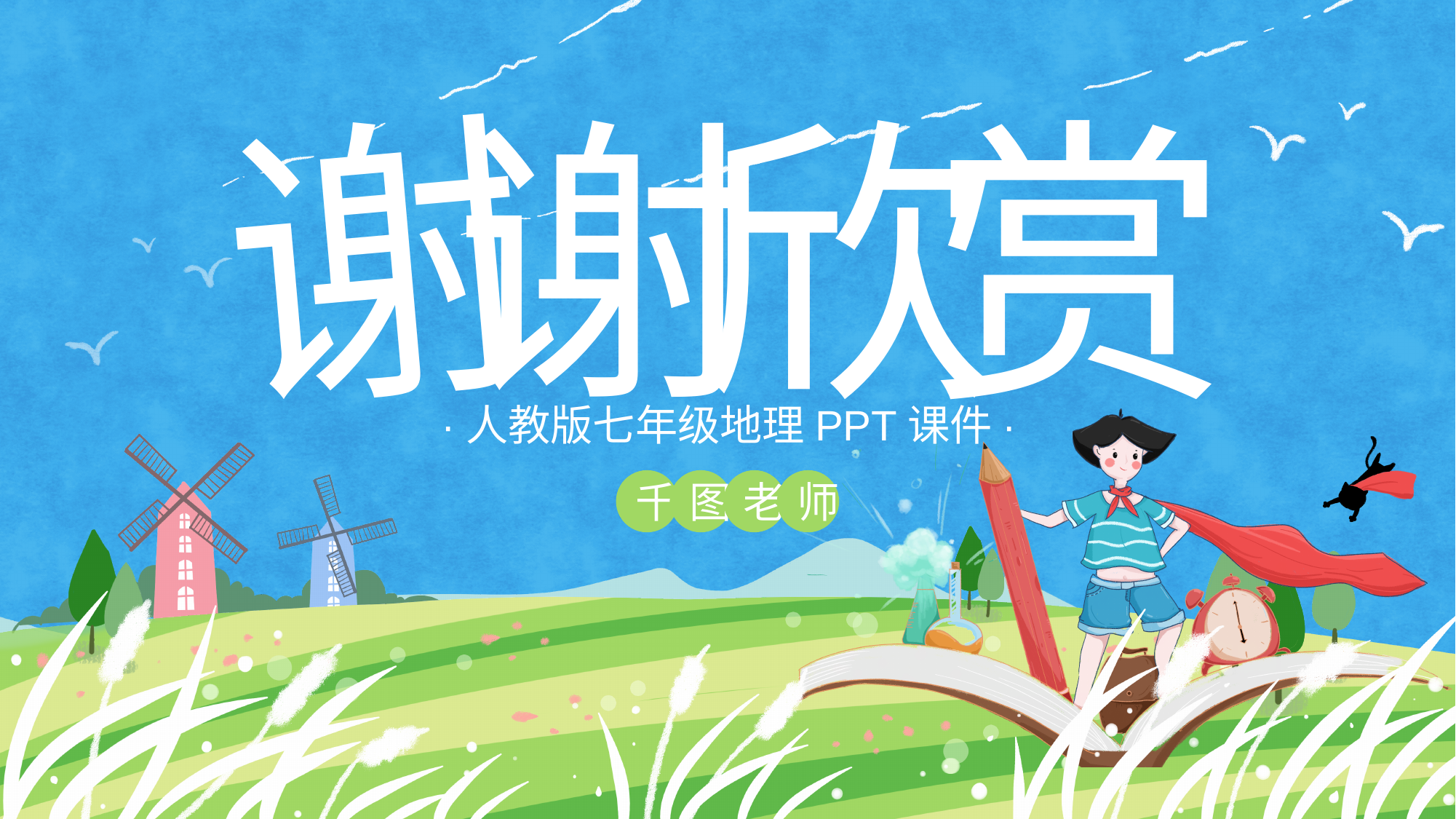

欣
谢
谢
赏
·人教版七年级地理PPT课件·
千
图
老
师